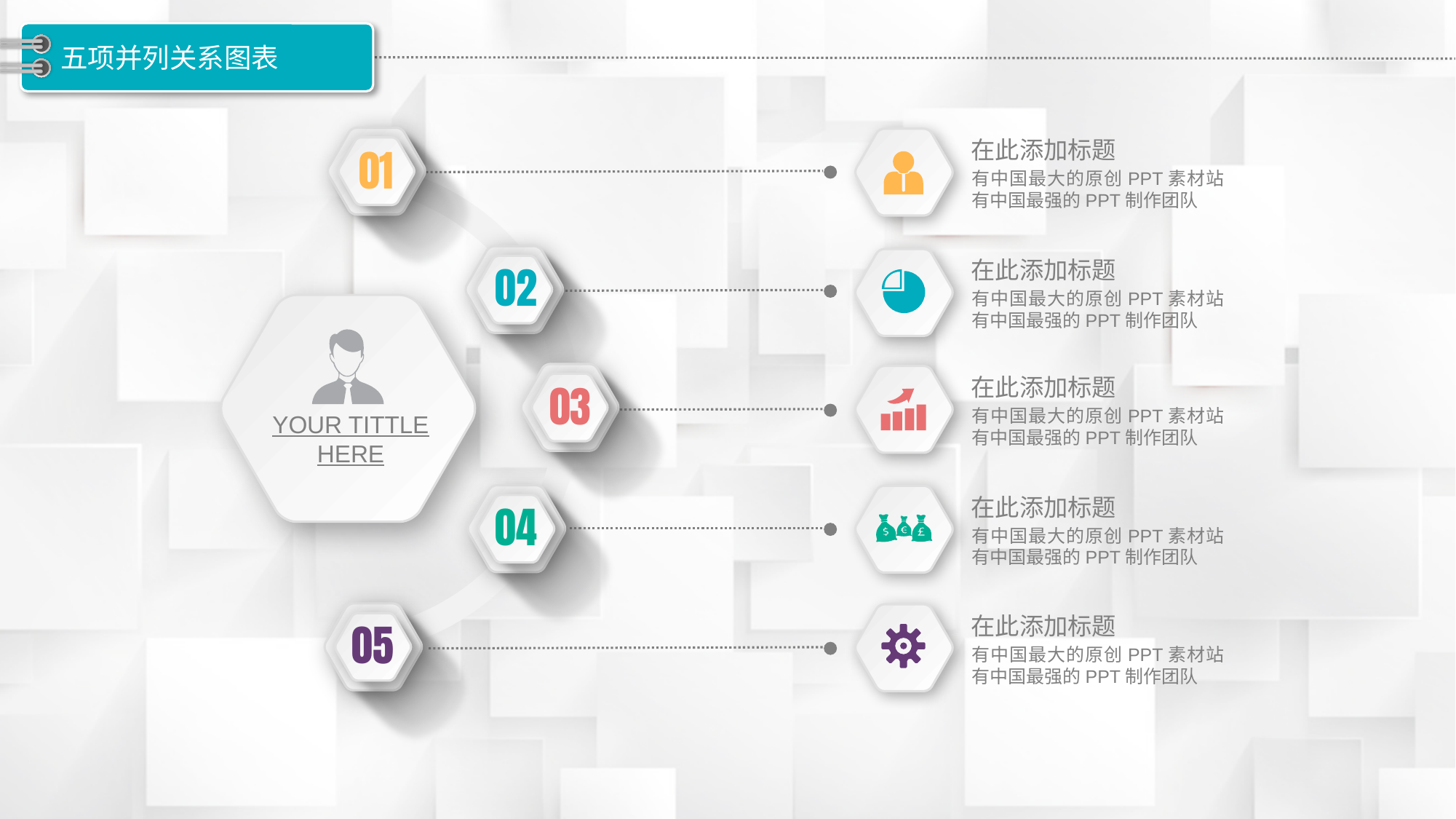

# 五项并列关系图表

01

02

03

YOUR TITTLE HERE

04

05

在此添加标题
有中国最大的原创PPT素材站有中国最强的PPT制作团队

在此添加标题
有中国最大的原创PPT素材站有中国最强的PPT制作团队

在此添加标题
有中国最大的原创PPT素材站有中国最强的PPT制作团队

在此添加标题
有中国最大的原创PPT素材站有中国最强的PPT制作团队

在此添加标题
有中国最大的原创PPT素材站有中国最强的PPT制作团队